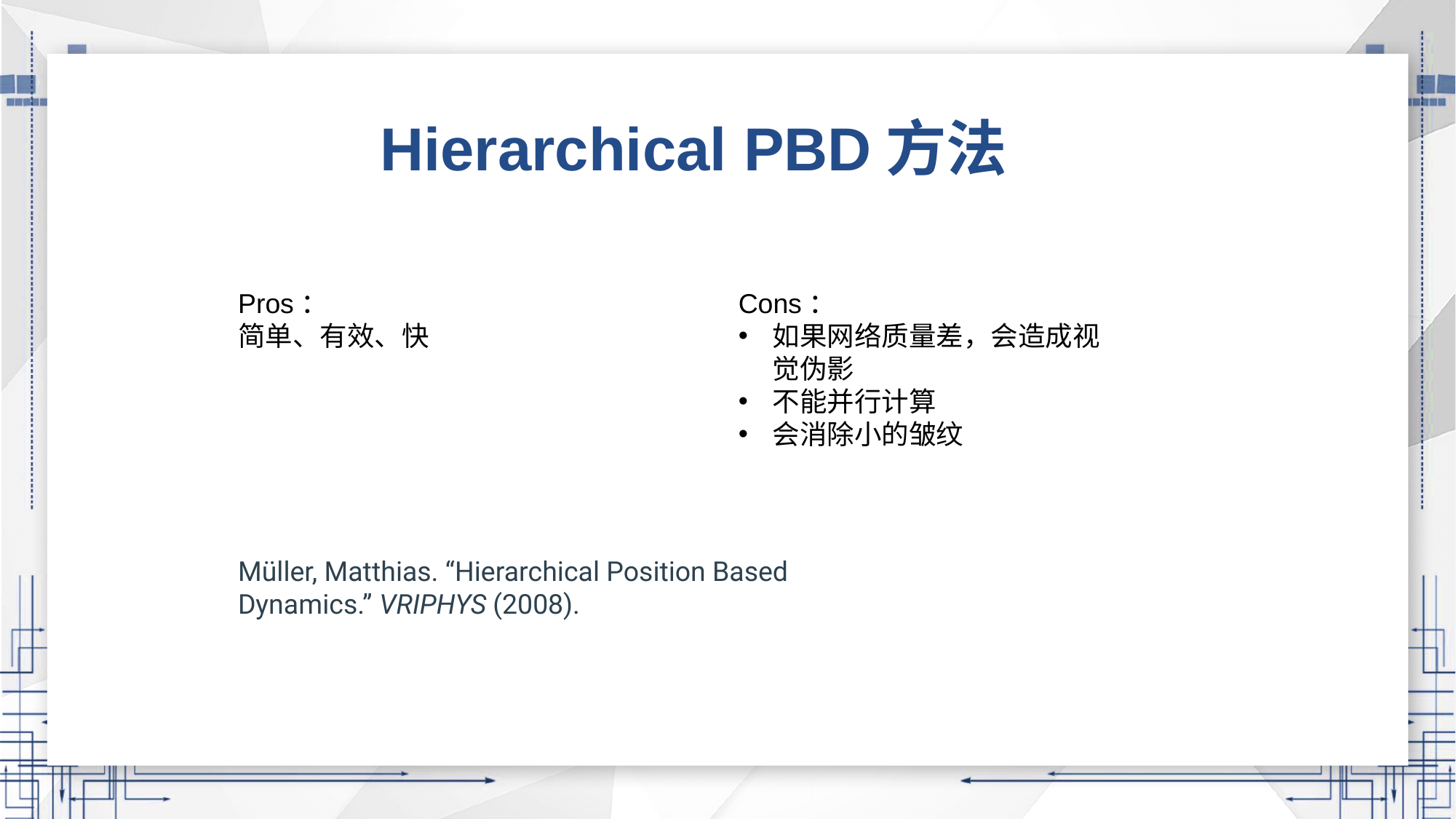

Hierarchical PBD方法
Pros：
简单、有效、快
Cons：
如果网络质量差，会造成视觉伪影
不能并行计算
会消除小的皱纹
Müller, Matthias. “Hierarchical Position Based Dynamics.” VRIPHYS (2008).